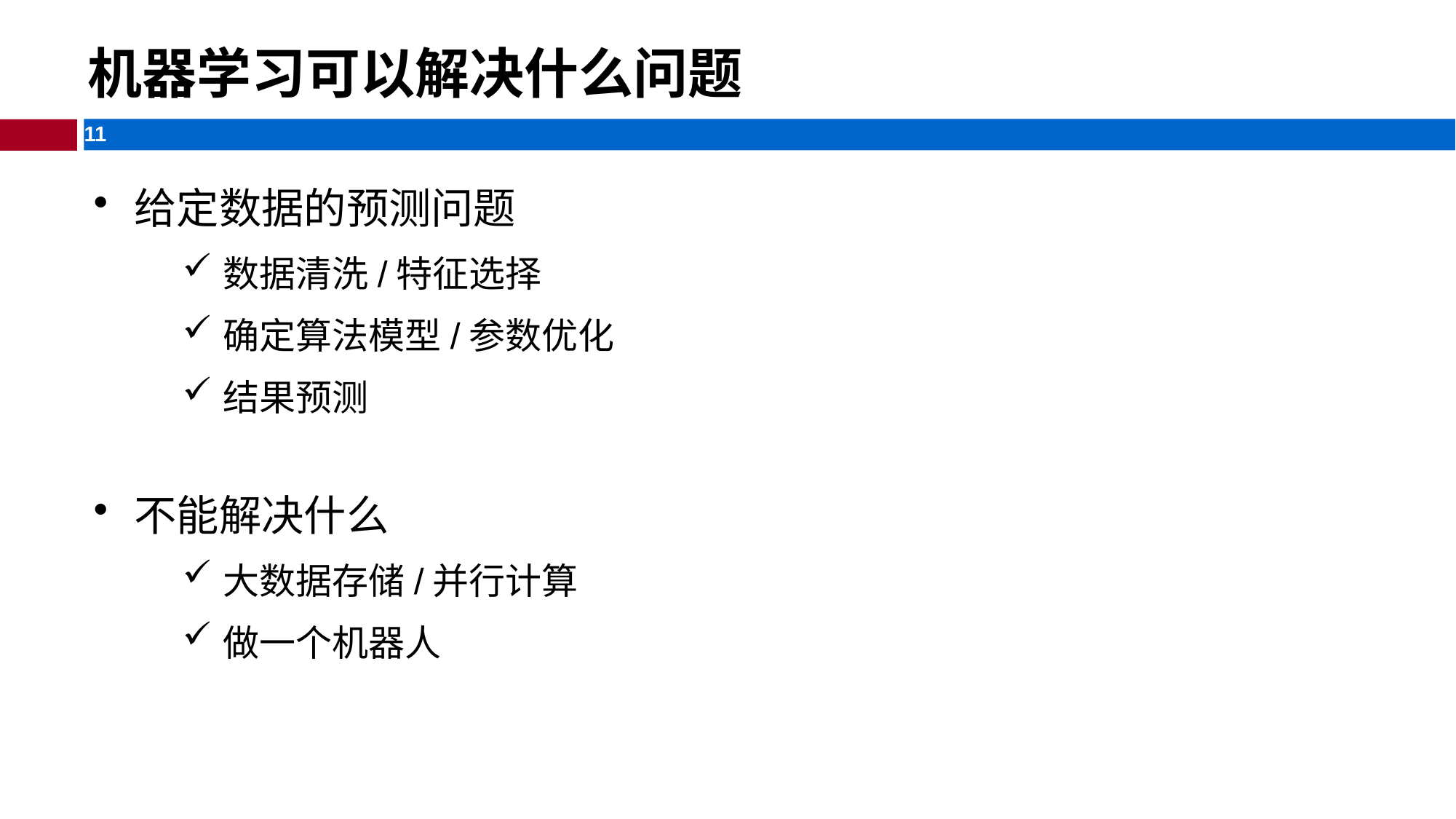

机器学习可以解决什么问题
给定数据的预测问题
数据清洗/特征选择
确定算法模型/参数优化
结果预测

不能解决什么
大数据存储/并行计算
做一个机器人